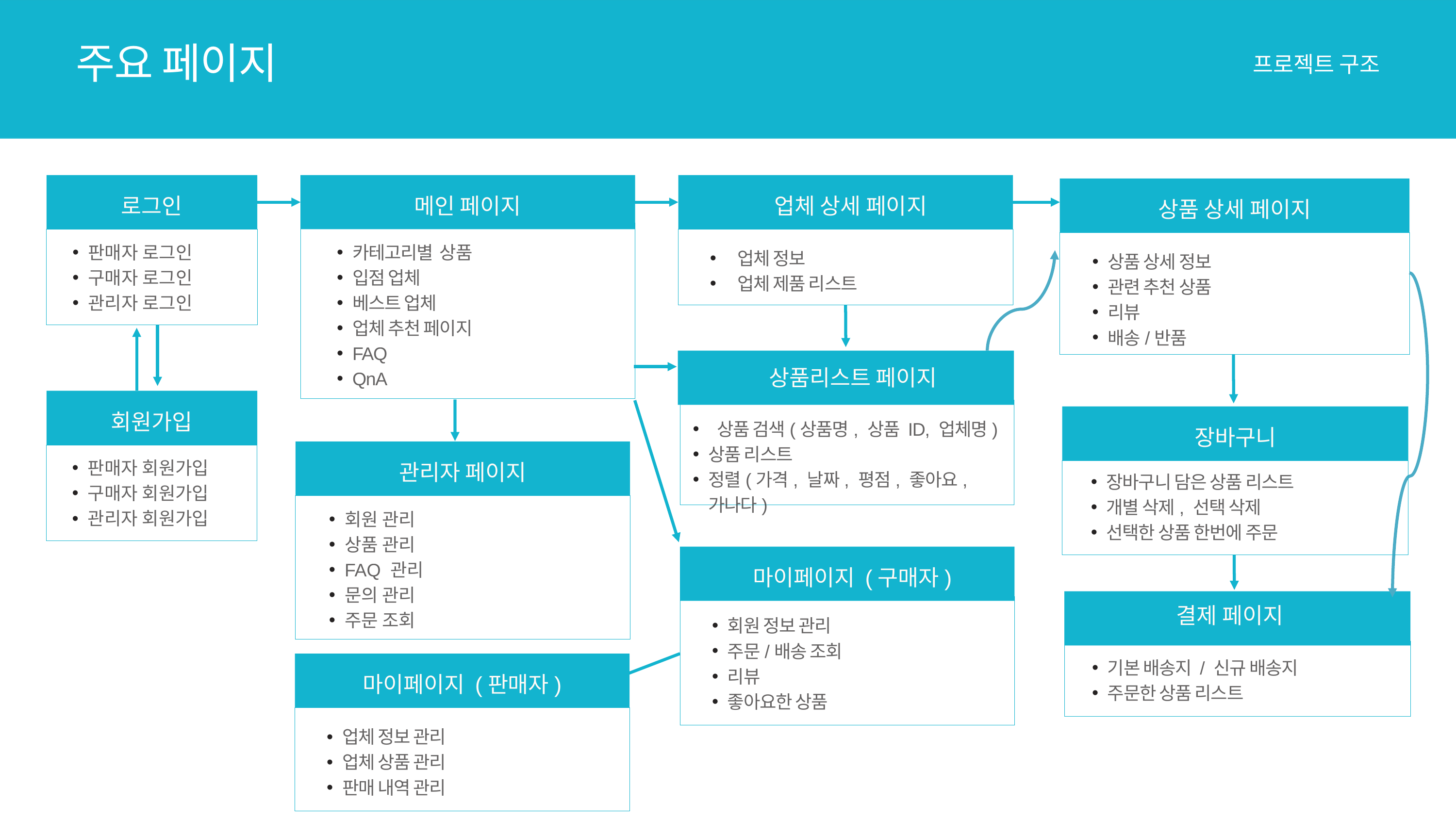

주요 페이지
프로젝트 구조

로그인
메인 페이지
 업체 상세 페이지
상품 상세 페이지

판매자 로그인
구매자 로그인
관리자 로그인
카테고리별  상품
입점 업체
베스트 업체
업체 추천 페이지
FAQ
QnA
  업체 정보
  업체 제품 리스트
상품 상세 정보
관련 추천 상품
리뷰
배송/반품

상품리스트 페이지

회원가입

 상품 검색(상품명, 상품 ID, 업체명)
상품 리스트
정렬(가격, 날짜, 평점, 좋아요, 가나다)
장바구니

판매자 회원가입
구매자 회원가입
관리자 회원가입
관리자 페이지

장바구니 담은 상품 리스트
개별 삭제, 선택 삭제
선택한 상품 한번에 주문

회원 관리
상품 관리
FAQ 관리
문의 관리
주문 조회

 마이페이지 (구매자)

결제 페이지
회원 정보 관리
주문/배송 조회
리뷰
좋아요한 상품

기본 배송지 / 신규 배송지
주문한 상품 리스트

마이페이지 (판매자)

업체 정보 관리
업체 상품 관리
판매 내역 관리